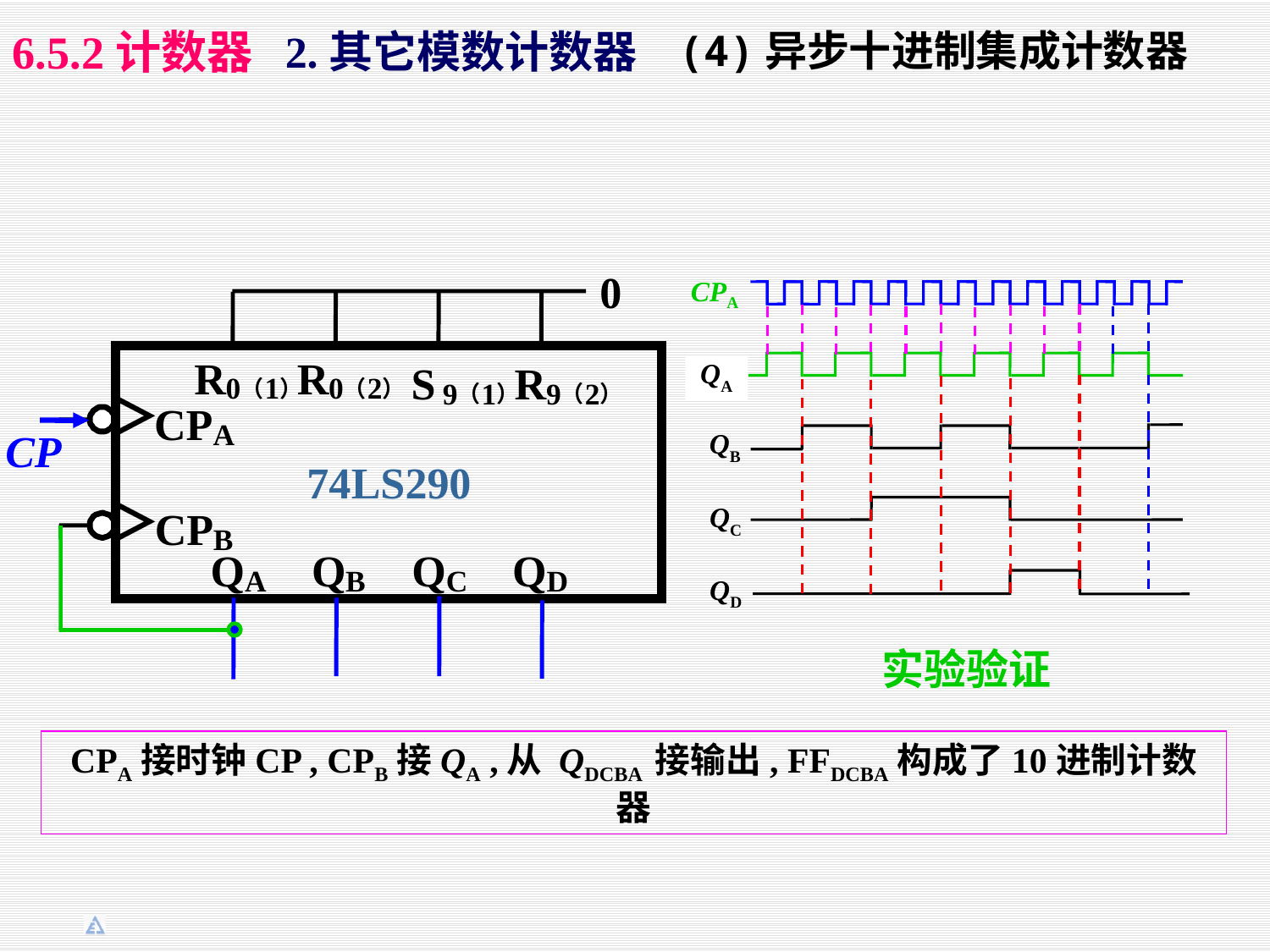

2.其它模数计数器
6.5.2计数器
(4)异步十进制集成计数器
0

CPA

R
R

QA
R

S
0
1
0
2
（
）
（
）
9
1
9
2
（
）
（
）
＞
CP

A

CP

QB

74
LS290
＞

QC
CP

B

Q

Q

Q

Q
A
B
C
D

QD

实验验证
CPA接时钟CP , CPB接QA ,从 QDCBA 接输出, FFDCBA构成了10进制计数器